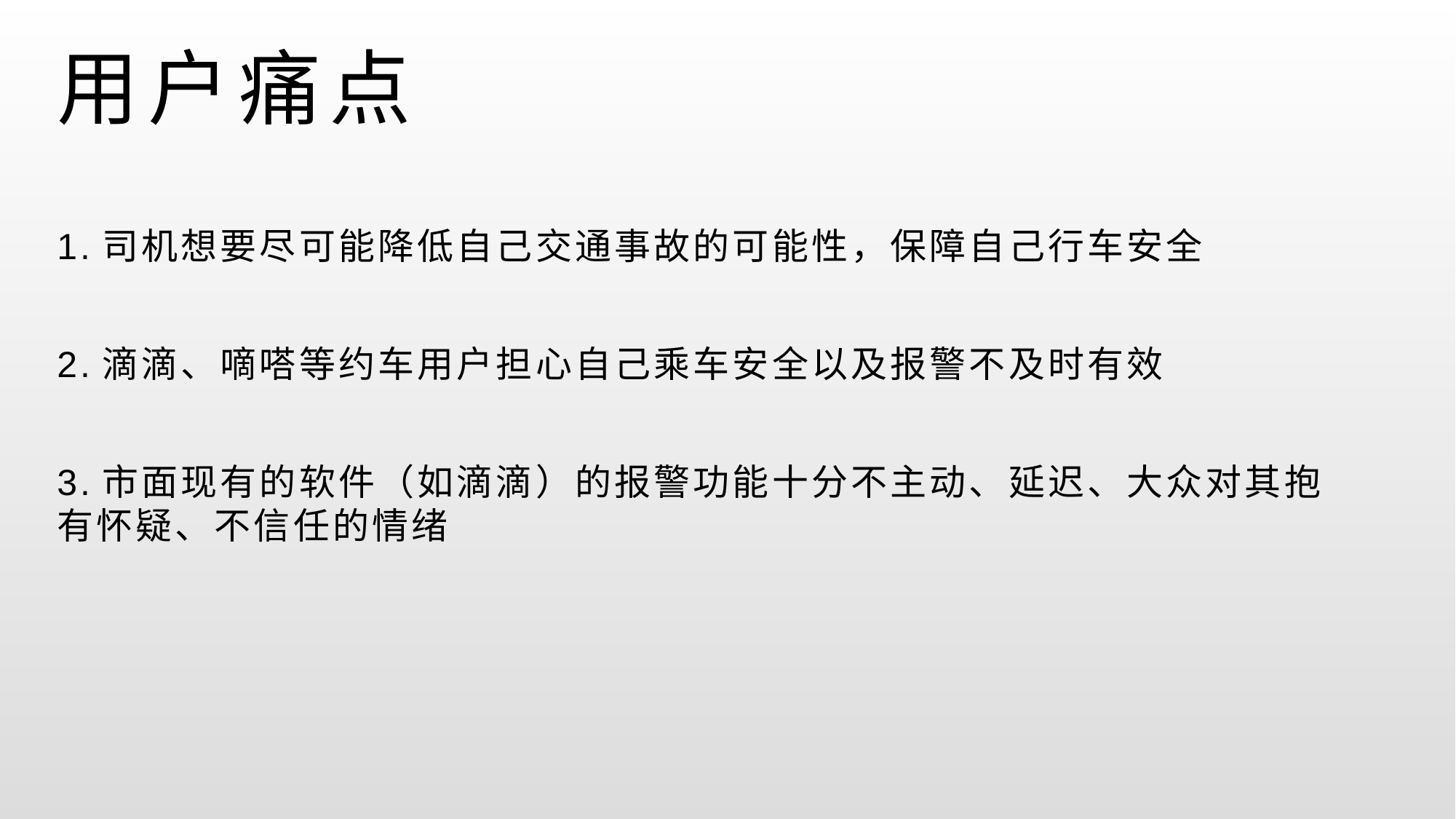

# 用户痛点
1.司机想要尽可能降低自己交通事故的可能性，保障自己行车安全

2.滴滴、嘀嗒等约车用户担心自己乘车安全以及报警不及时有效

3.市面现有的软件（如滴滴）的报警功能十分不主动、延迟、大众对其抱有怀疑、不信任的情绪